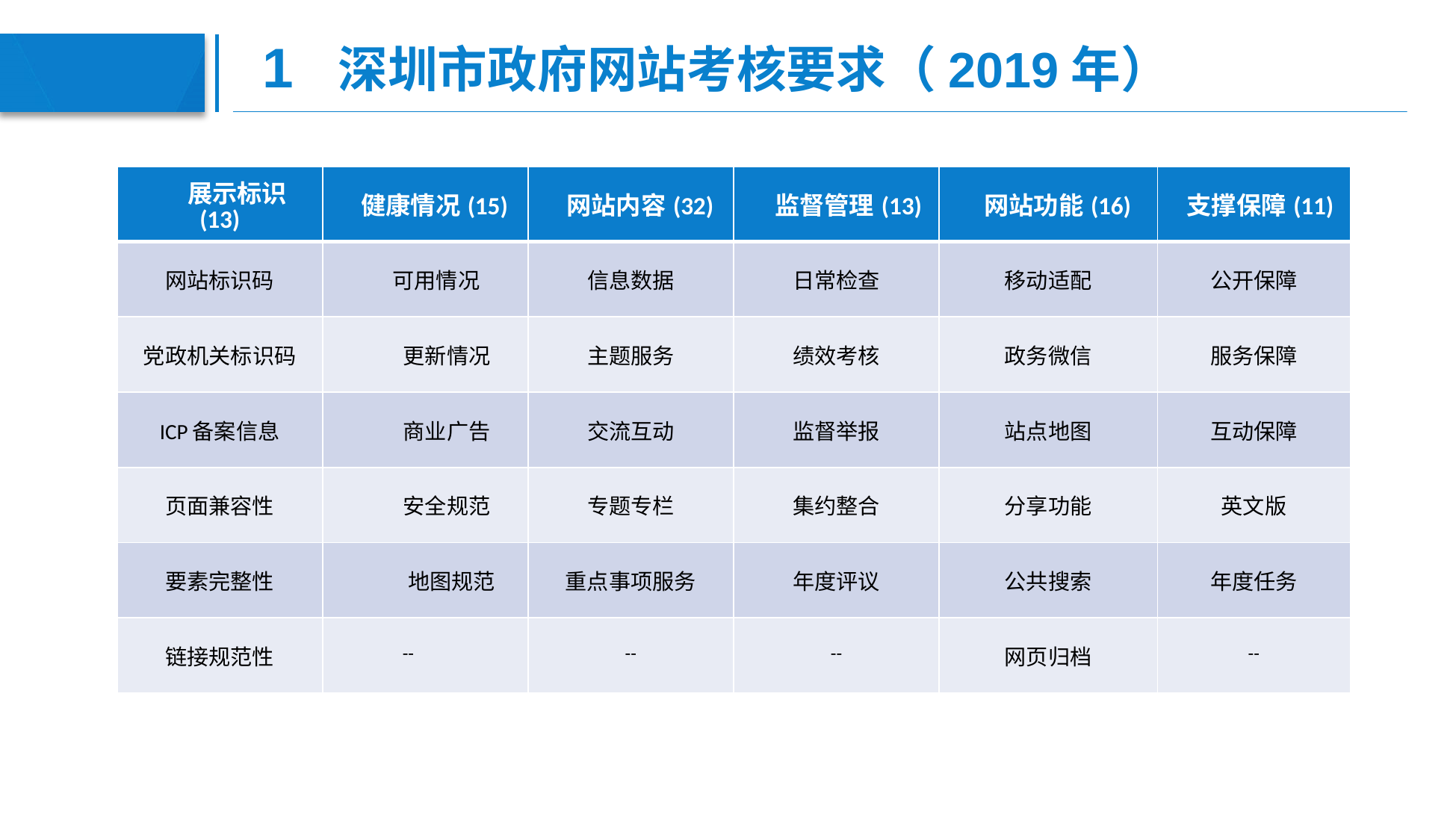

# 1  深圳市政府网站考核要求（2019年）
| 展示标识 (13) | 健康情况(15) | 网站内容(32) | 监督管理(13) | 网站功能(16) | 支撑保障(11) |
| --- | --- | --- | --- | --- | --- |
| 网站标识码 | 可用情况 | 信息数据 | 日常检查 | 移动适配 | 公开保障 |
| 党政机关标识码 | 更新情况 | 主题服务 | 绩效考核 | 政务微信 | 服务保障 |
| ICP备案信息 | 商业广告 | 交流互动 | 监督举报 | 站点地图 | 互动保障 |
| 页面兼容性 | 安全规范 | 专题专栏 | 集约整合 | 分享功能 | 英文版 |
| 要素完整性 | 地图规范 | 重点事项服务 | 年度评议 | 公共搜索 | 年度任务 |
| 链接规范性 | -- | -- | -- | 网页归档 | -- |